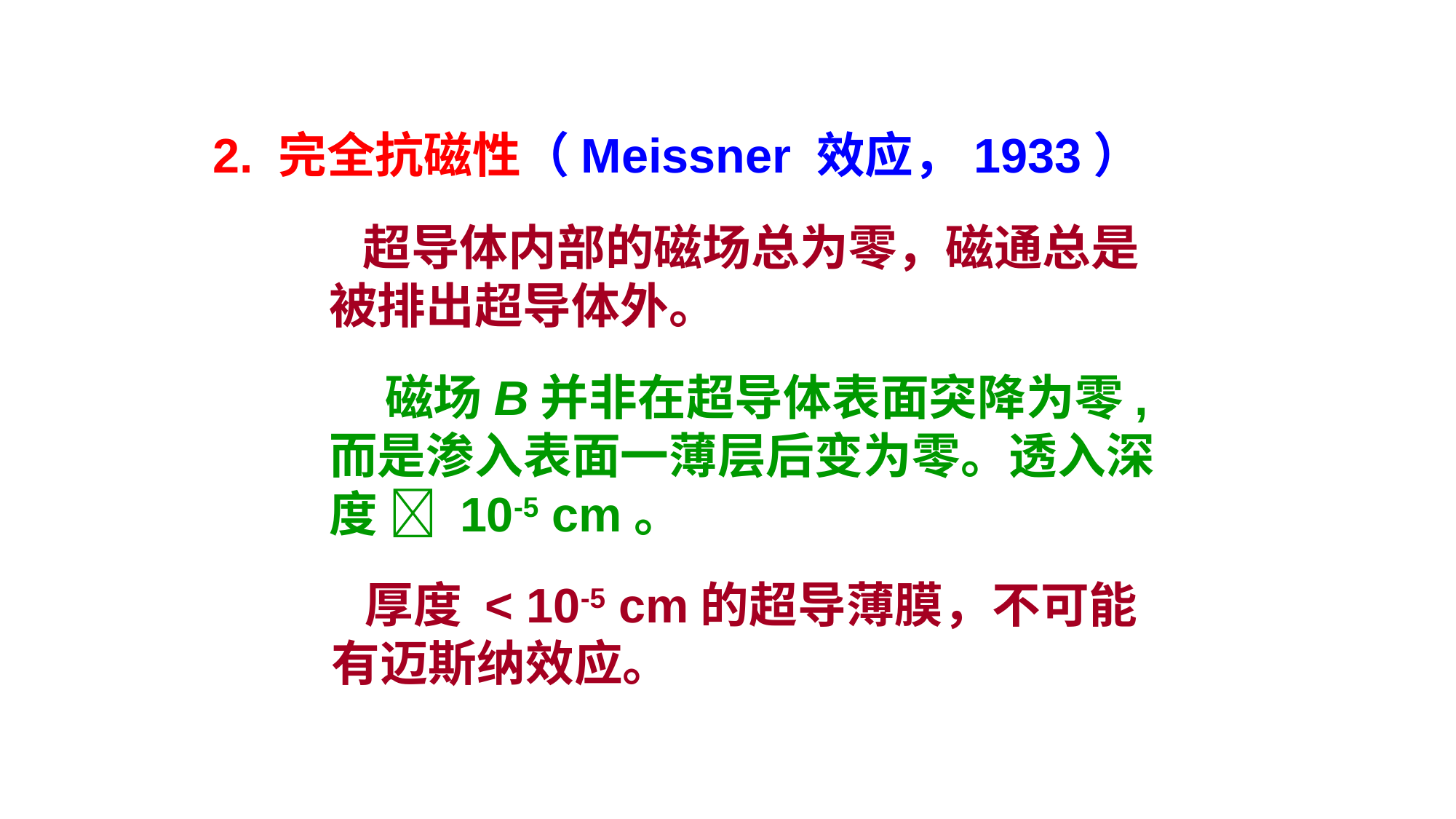

2. 完全抗磁性（Meissner 效应，1933）
  超导体内部的磁场总为零，磁通总是被排出超导体外。
    磁场B并非在超导体表面突降为零,而是渗入表面一薄层后变为零。透入深度 ∼ 10-5 cm。
  厚度 < 10-5 cm的超导薄膜，不可能有迈斯纳效应。